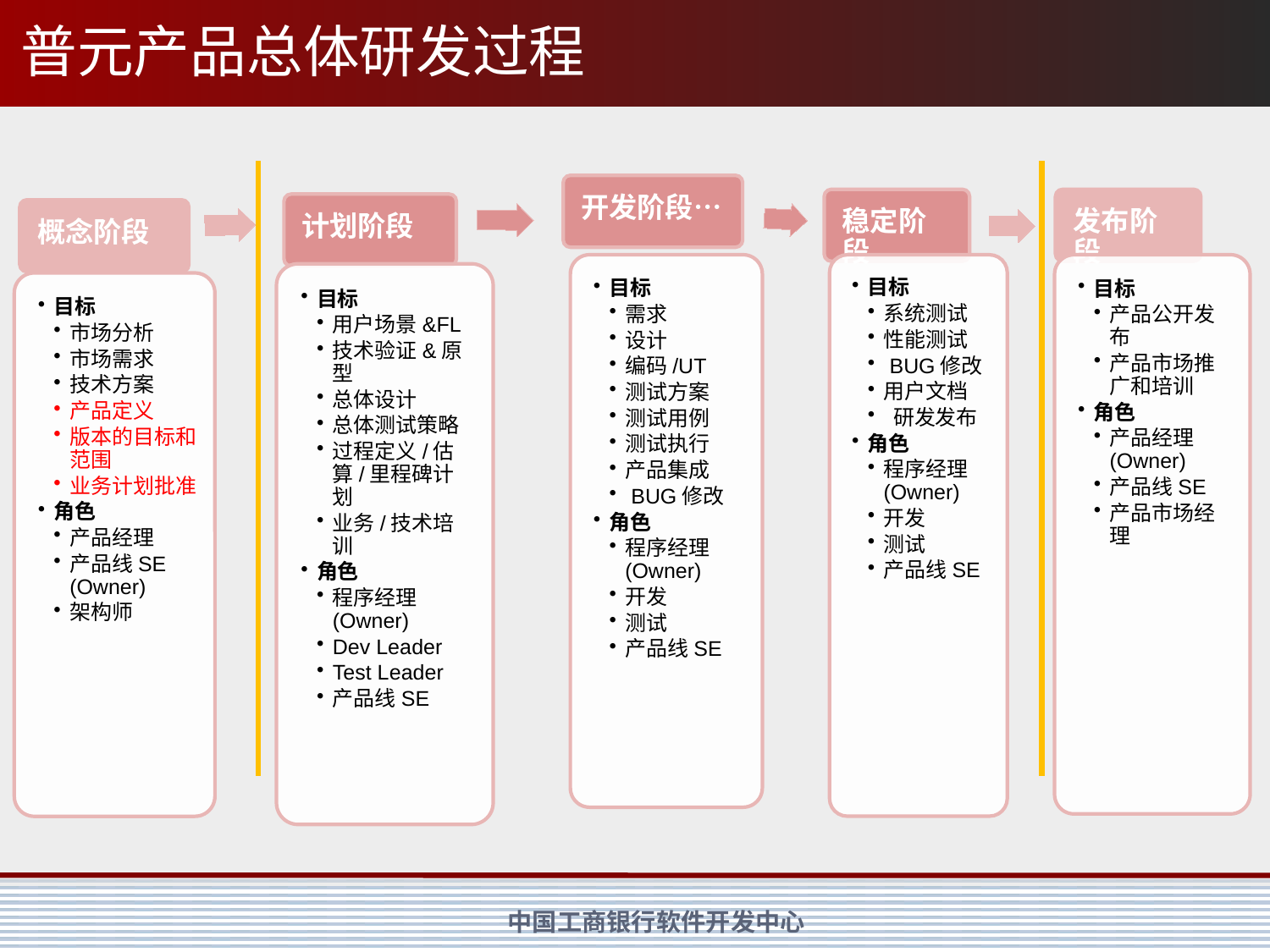

# 普元产品总体研发过程
概念阶段
目标
市场分析
市场需求
技术方案
产品定义
版本的目标和范围
业务计划批准
角色
产品经理
产品线SE
(Owner)
架构师

计划阶段
目标
用户场景&FL
技术验证&原型
总体设计
总体测试策略
过程定义/估算/里程碑计划
业务/技术培训
角色
程序经理(Owner)
Dev Leader
Test Leader
产品线SE

开发阶段…
目标
需求
设计
编码/UT
测试方案
测试用例
测试执行
产品集成
 BUG修改
角色
程序经理(Owner)
开发
测试
产品线SE

稳定阶段
目标
系统测试
性能测试
 BUG修改
用户文档
 研发发布
角色
程序经理(Owner)
开发
测试
产品线SE

发布阶段
目标
产品公开发布
产品市场推广和培训
角色
产品经理(Owner)
产品线SE
产品市场经理